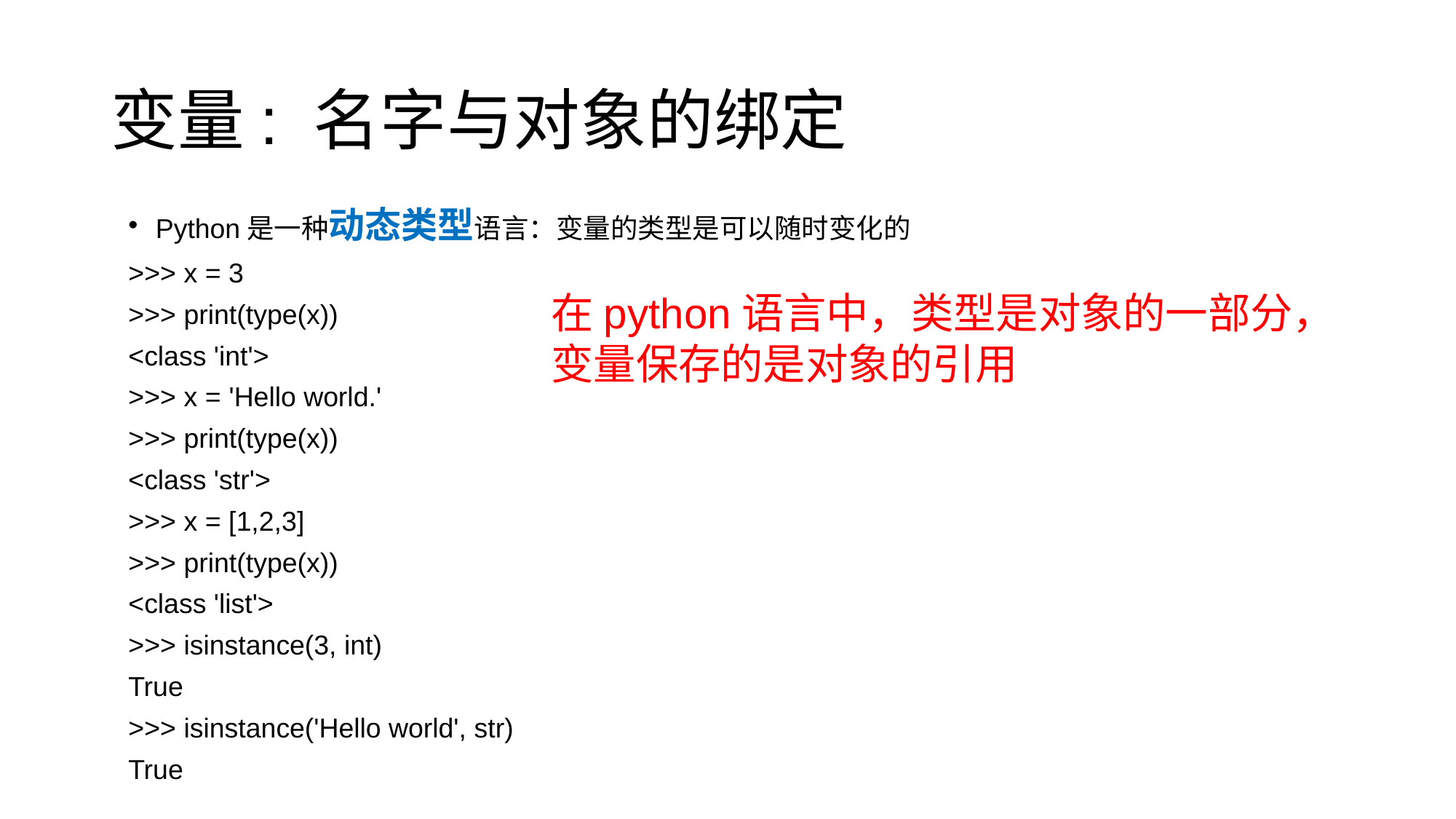

# 变量: 名字与对象的绑定
Python是一种动态类型语言：变量的类型是可以随时变化的
>>> x = 3
>>> print(type(x))
<class 'int'>
>>> x = 'Hello world.'
>>> print(type(x))
<class 'str'>
>>> x = [1,2,3]
>>> print(type(x))
<class 'list'>
>>> isinstance(3, int)
True
>>> isinstance('Hello world', str)
True
在python语言中，类型是对象的一部分，变量保存的是对象的引用